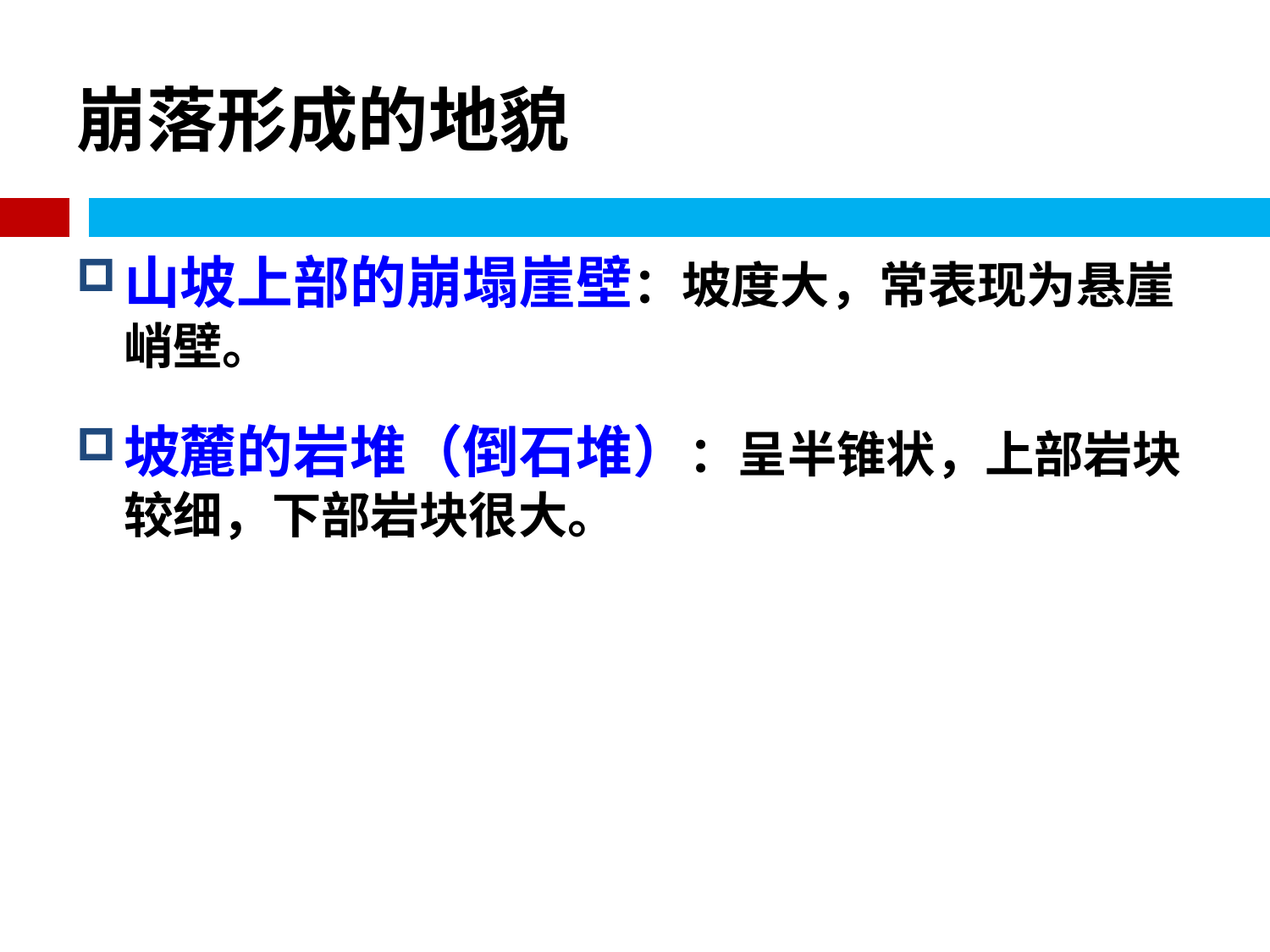

# 崩落形成的地貌
山坡上部的崩塌崖壁：坡度大，常表现为悬崖峭壁。
坡麓的岩堆（倒石堆）：呈半锥状，上部岩块较细，下部岩块很大。